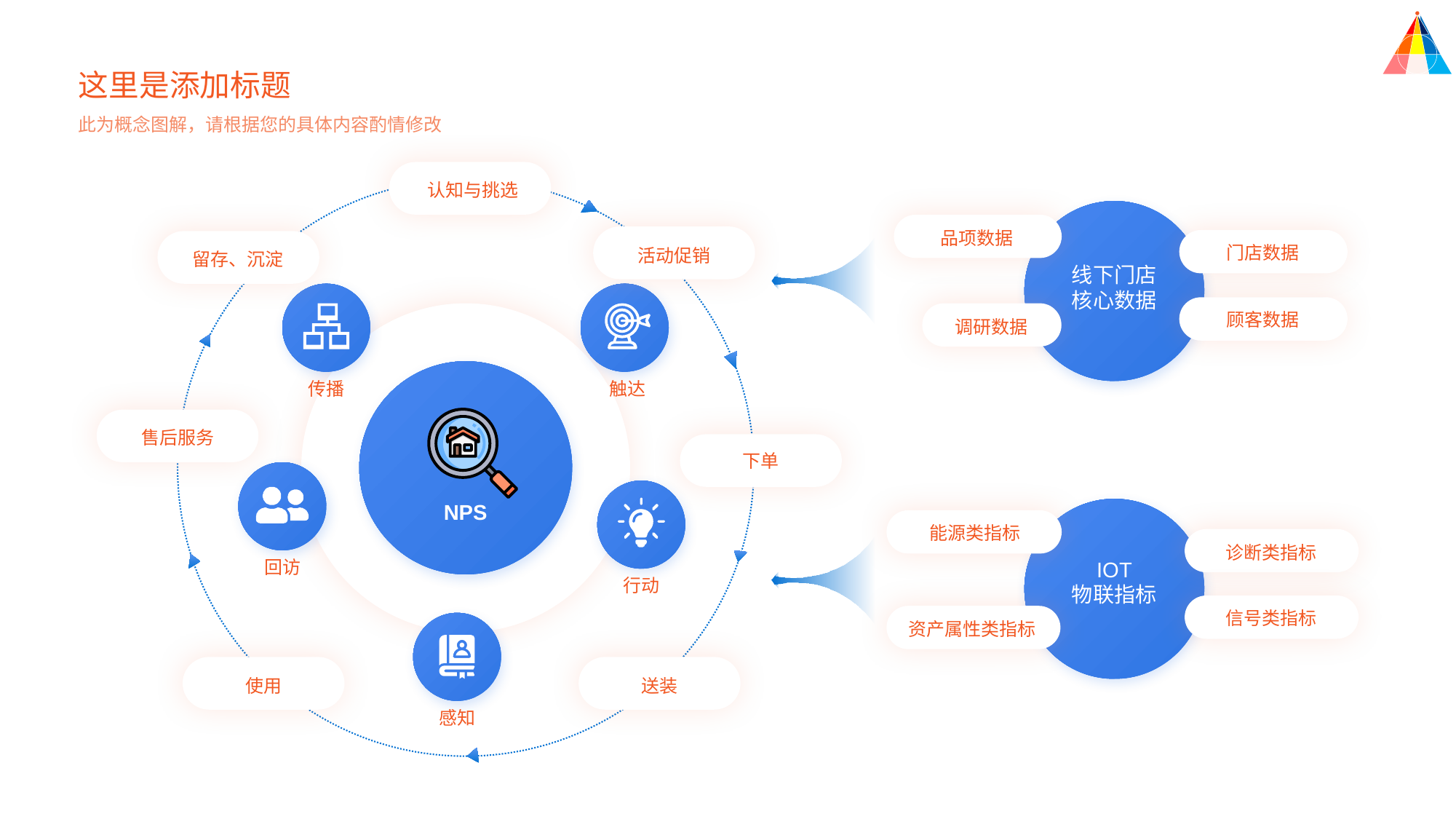

这里是添加标题
此为概念图解，请根据您的具体内容酌情修改

认知与挑选
活动促销
留存、沉淀
售后服务
下单
使用
送装

品项数据
门店数据
顾客数据
调研数据
能源类指标
诊断类指标
信号类指标
资产属性类指标

线下门店
核心数据

传播
触达

NPS

回访

IOT
物联指标

行动

感知